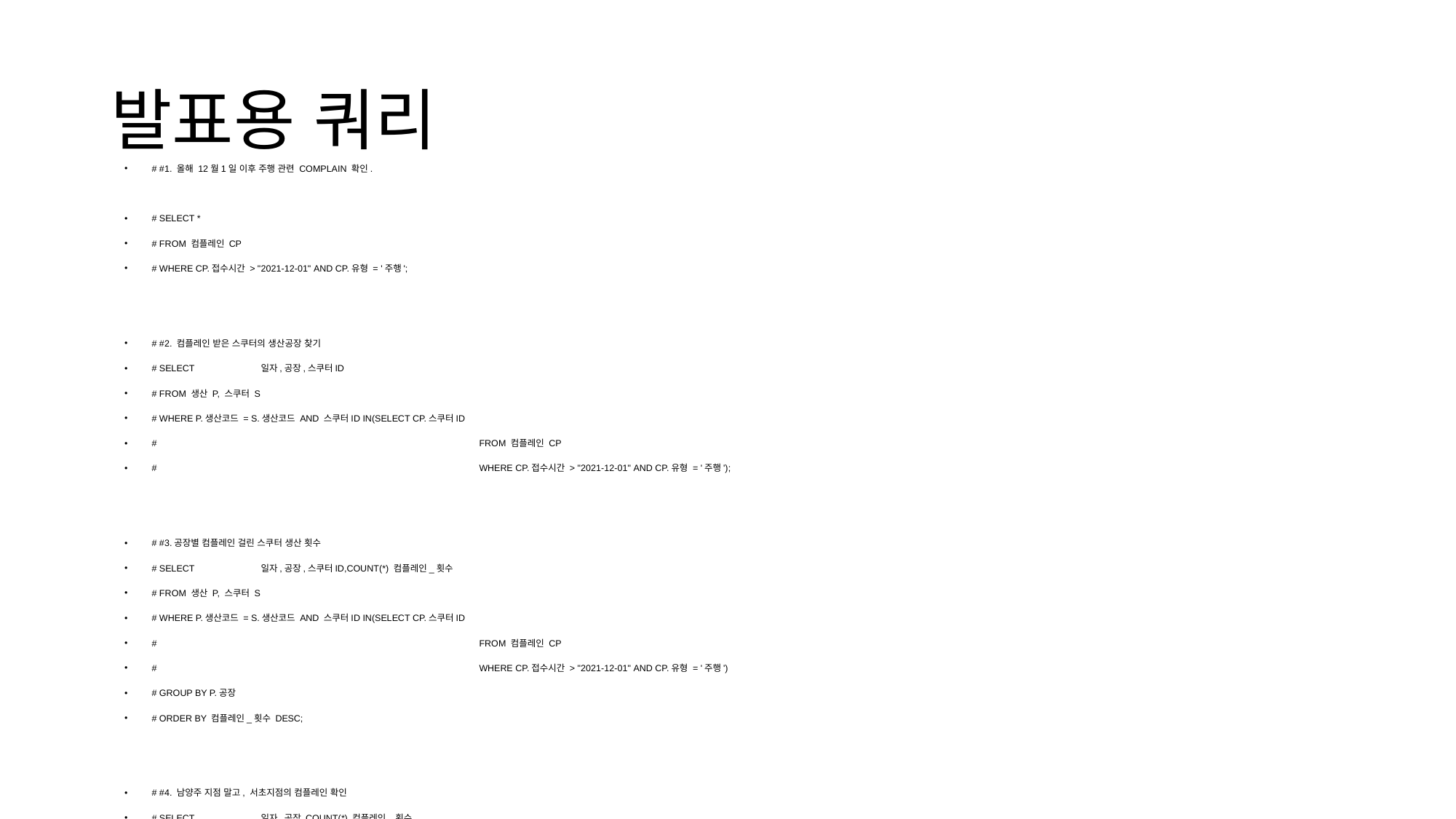

# 발표용 쿼리
# #1. 올해 12월1일 이후 주행 관련 COMPLAIN 확인.

# SELECT *
# FROM 컴플레인 CP
# WHERE CP.접수시간 > "2021-12-01" AND CP.유형 = '주행';

# #2. 컴플레인 받은 스쿠터의 생산공장 찾기
# SELECT 	일자,공장,스쿠터ID
# FROM 생산 P, 스쿠터 S
# WHERE P.생산코드 = S.생산코드 AND 스쿠터ID IN(SELECT CP.스쿠터ID
#                                    			FROM 컴플레인 CP
#                                    			WHERE CP.접수시간 > "2021-12-01" AND CP.유형 = '주행');

# #3.공장별 컴플레인 걸린 스쿠터 생산 횟수
# SELECT 	일자,공장,스쿠터ID,COUNT(*) 컴플레인_횟수
# FROM 생산 P, 스쿠터 S
# WHERE P.생산코드 = S.생산코드 AND 스쿠터ID IN(SELECT CP.스쿠터ID
#                                    			FROM 컴플레인 CP
#                                    			WHERE CP.접수시간 > "2021-12-01" AND CP.유형 = '주행')
# GROUP BY P.공장
# ORDER BY 컴플레인_횟수 DESC;

# #4. 남양주 지점 말고, 서초지점의 컴플레인 확인
# SELECT 	일자,공장,COUNT(*) 컴플레인_횟수
# FROM 생산 P, 스쿠터 S
# WHERE P.생산코드 = S.생산코드 AND 스쿠터ID IN(SELECT CP.스쿠터ID
#                                    			FROM 컴플레인 CP
#                                    			WHERE CP.접수시간 > "2021-12-01" AND CP.유형 = '주행')
# GROUP BY P.공장
# HAVING P.공장 = "서초지점";

#5.공장별 컴플레인 걸린 스쿠터 생산 비율
SELECT 	공장,COUNT(*) 컴플레인_횟수,COUNT(*)/3 컴플레인_비율
FROM 생산 P, 스쿠터 S
WHERE P.생산코드 = S.생산코드 AND 스쿠터ID IN(SELECT CP.스쿠터ID
                                   			FROM 컴플레인 CP
                                   			WHERE CP.접수시간 > "2021-12-01" AND CP.유형 = '주행')
GROUP BY P.공장
ORDER BY 컴플레인_횟수 DESC;